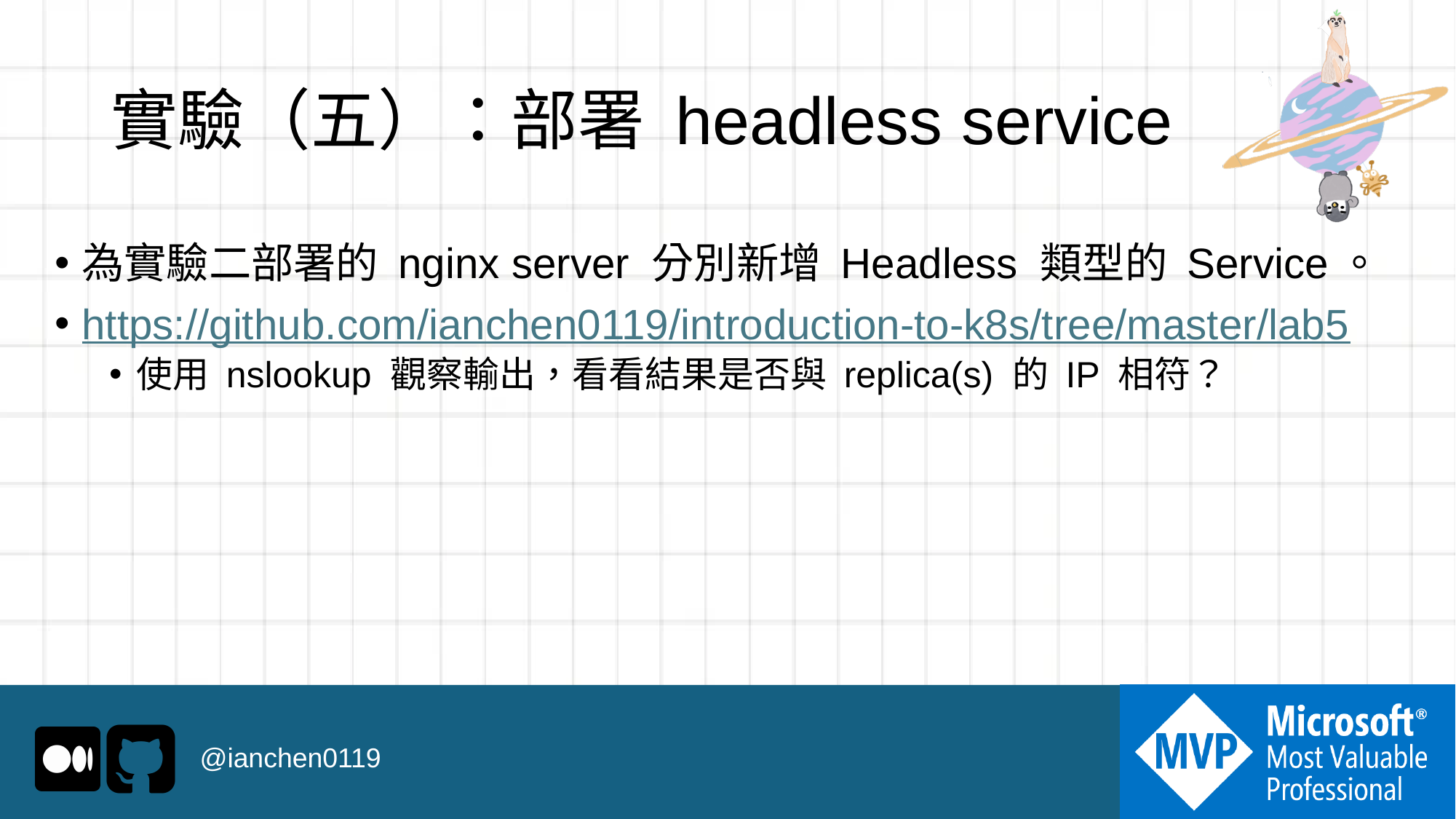

# 實驗（五）：部署 headless service

為實驗二部署的 nginx server 分別新增 Headless 類型的 Service。
https://github.com/ianchen0119/introduction-to-k8s/tree/master/lab5
使用 nslookup 觀察輸出，看看結果是否與 replica(s) 的 IP 相符？